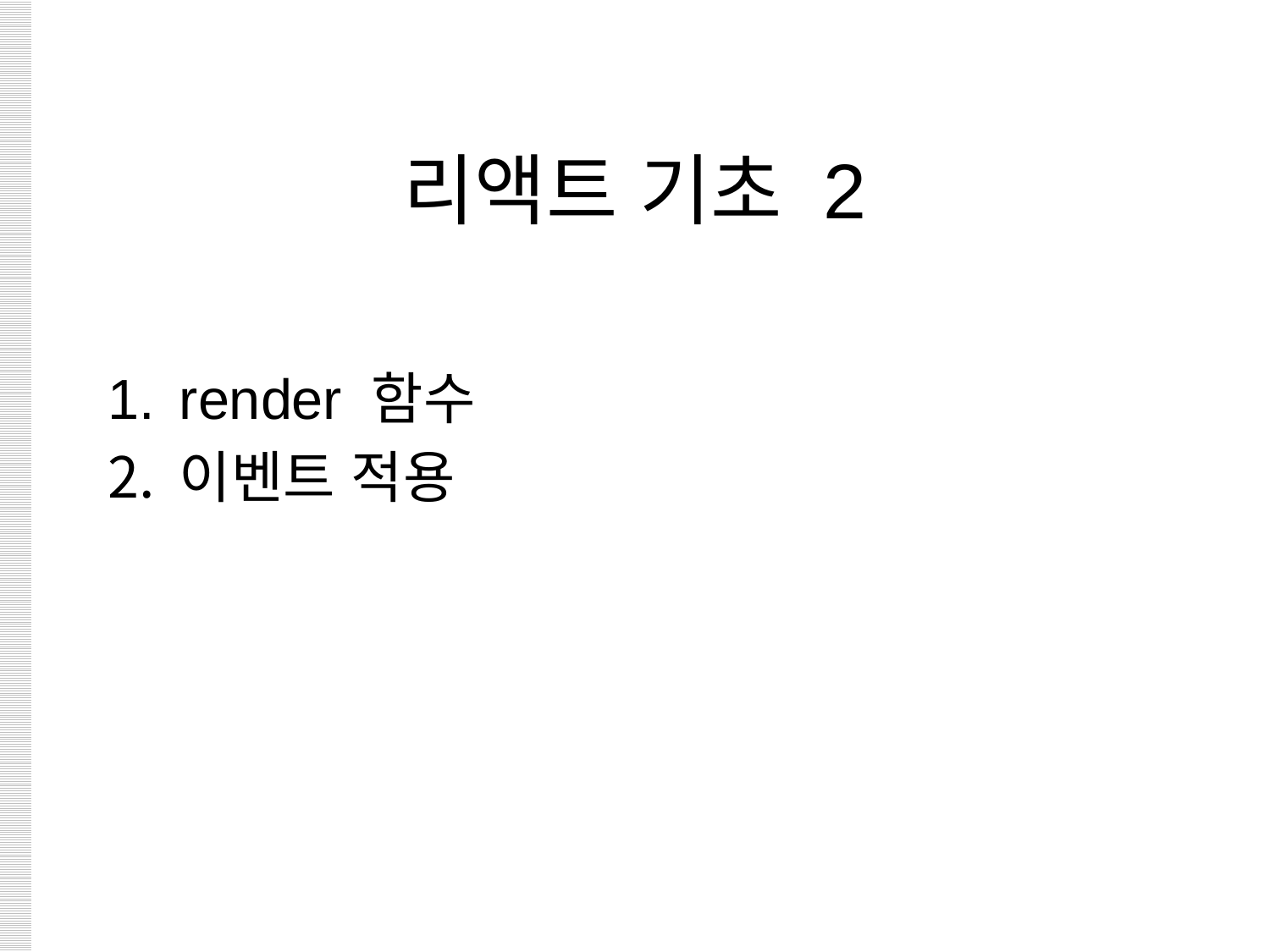

# 리액트 기초 2
render 함수
이벤트 적용